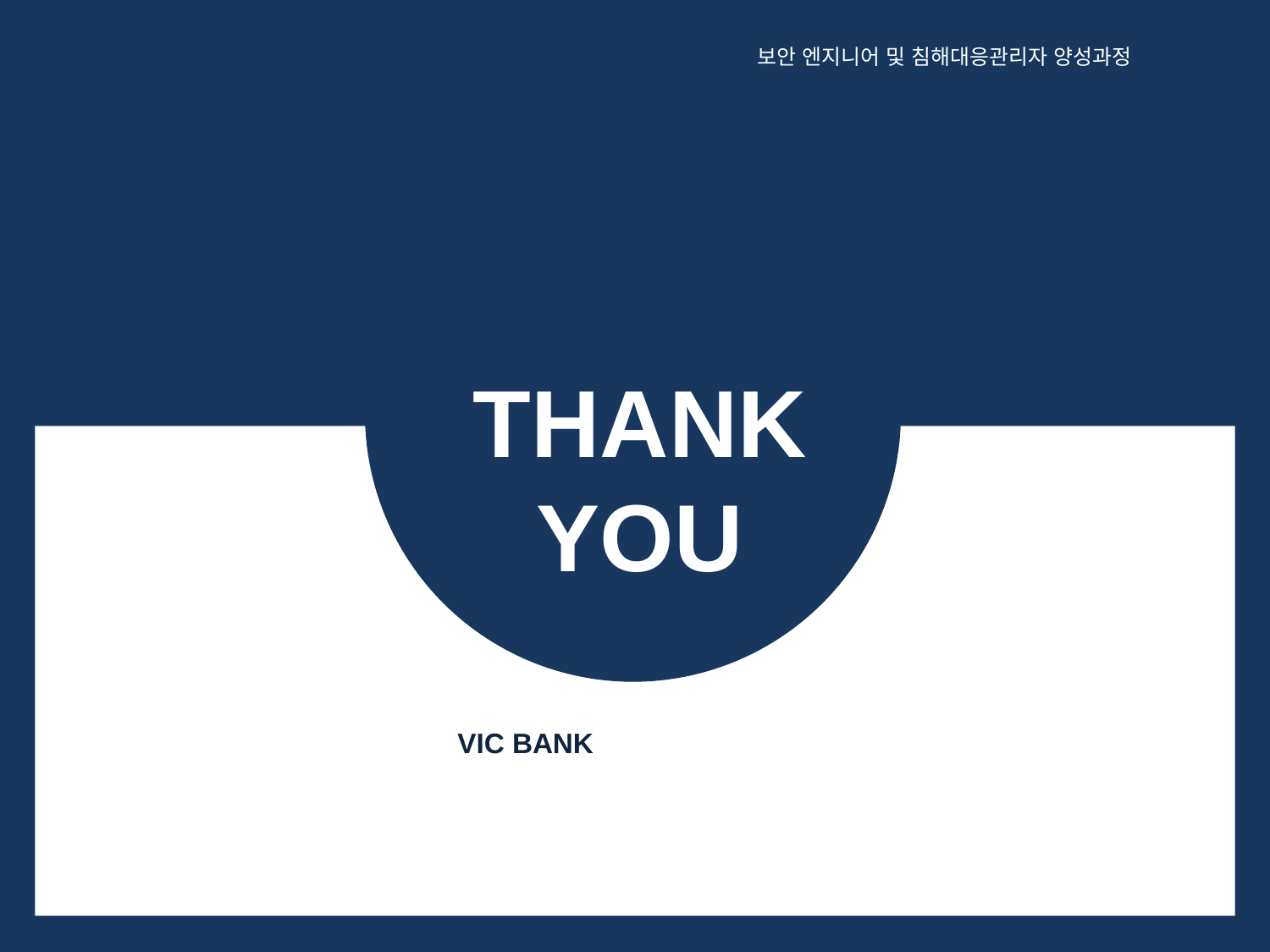

보안 엔지니어 및 침해대응관리자 양성과정

THANK
YOU

VIC BANK